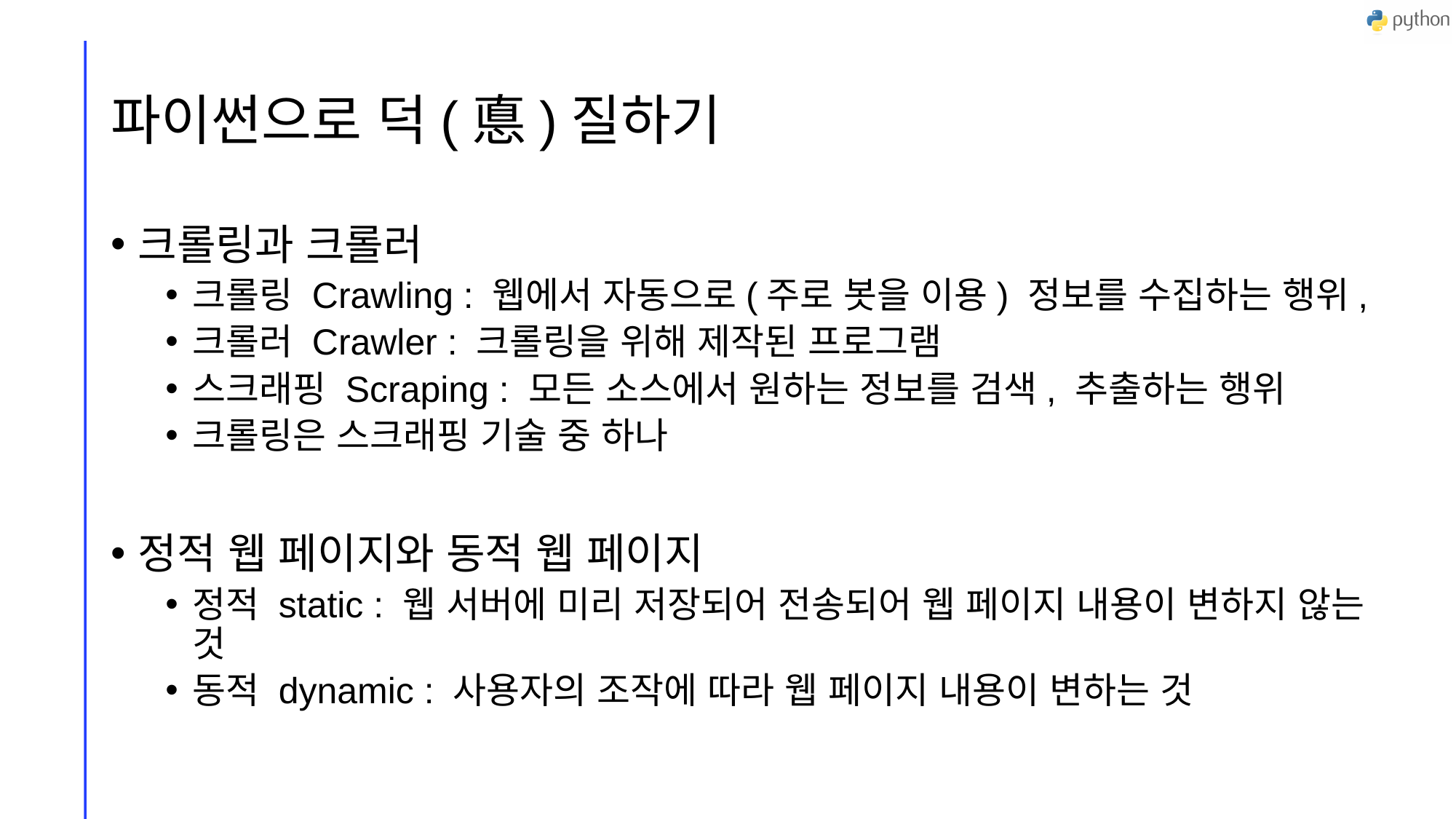

# 파이썬으로 덕(悳)질하기
크롤링과 크롤러
크롤링 Crawling : 웹에서 자동으로(주로 봇을 이용) 정보를 수집하는 행위,
크롤러 Crawler : 크롤링을 위해 제작된 프로그램
스크래핑 Scraping : 모든 소스에서 원하는 정보를 검색, 추출하는 행위
크롤링은 스크래핑 기술 중 하나

정적 웹 페이지와 동적 웹 페이지
정적 static : 웹 서버에 미리 저장되어 전송되어 웹 페이지 내용이 변하지 않는 것
동적 dynamic : 사용자의 조작에 따라 웹 페이지 내용이 변하는 것